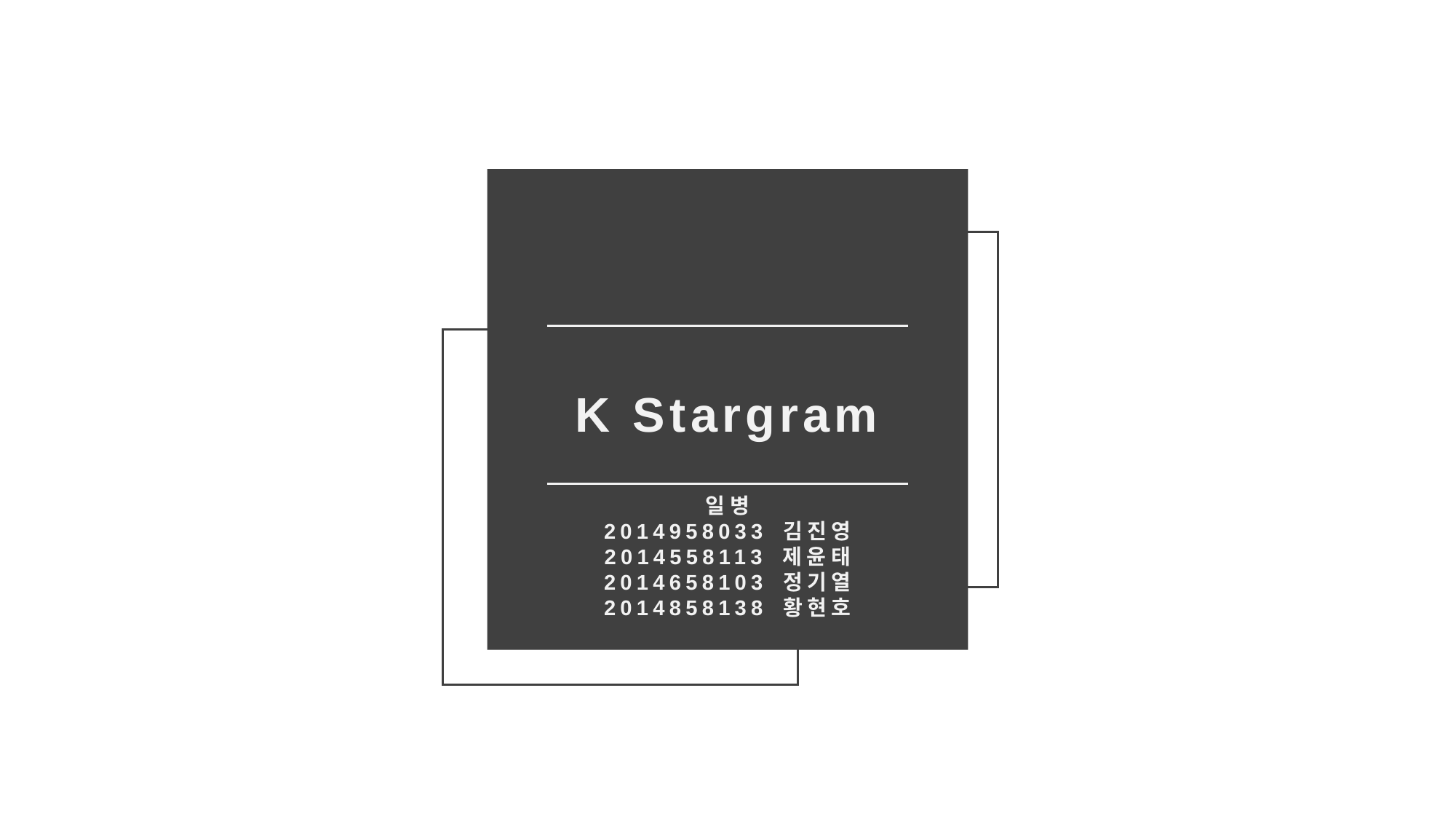

K Stargram
일병
2014958033 김진영
2014558113 제윤태
2014658103 정기열
2014858138 황현호